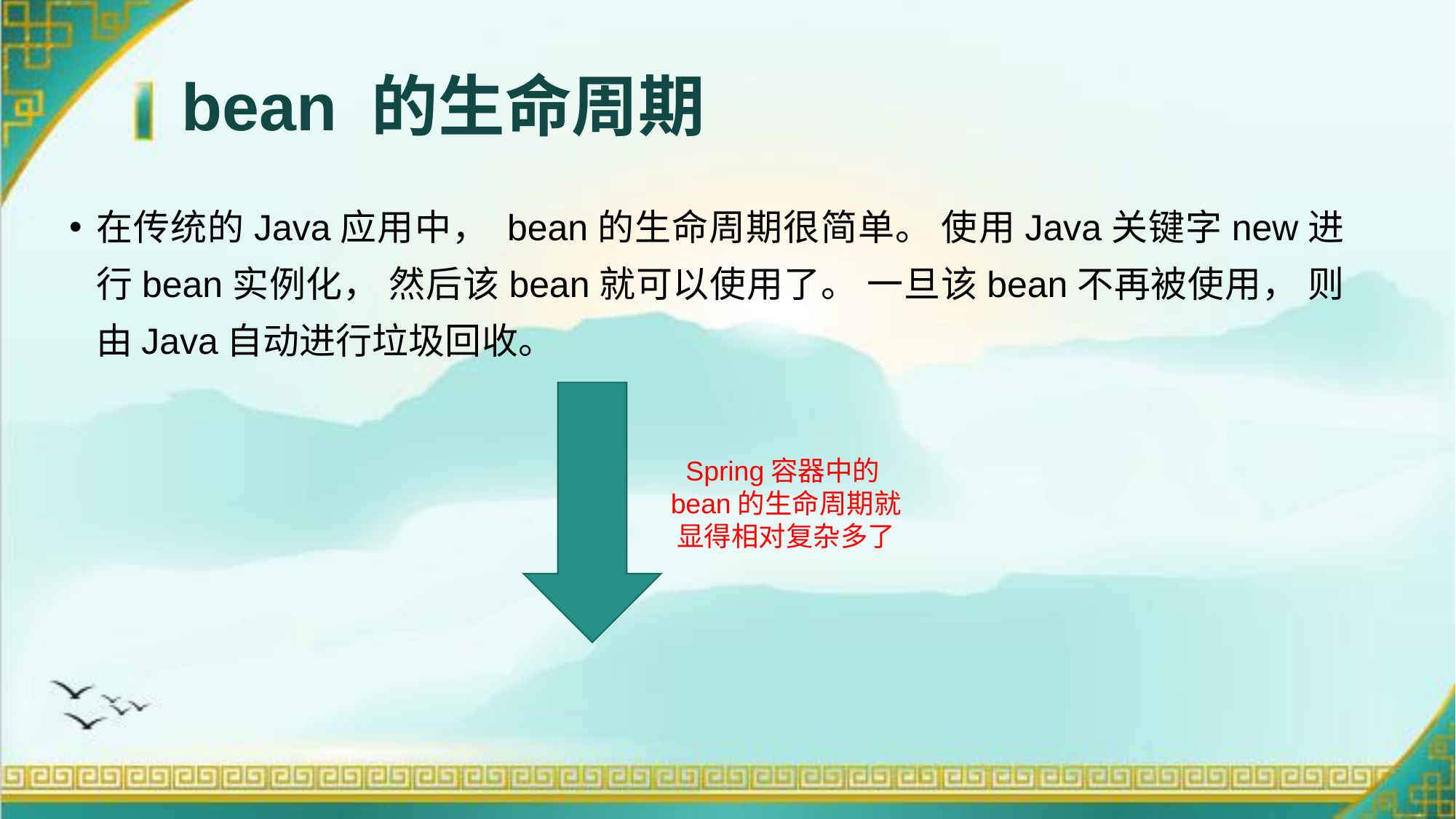

# bean 的生命周期
在传统的Java应用中， bean的生命周期很简单。 使用Java关键字new进行bean实例化， 然后该bean就可以使用了。 一旦该bean不再被使用， 则由Java自动进行垃圾回收。
Spring容器中的bean的生命周期就显得相对复杂多了